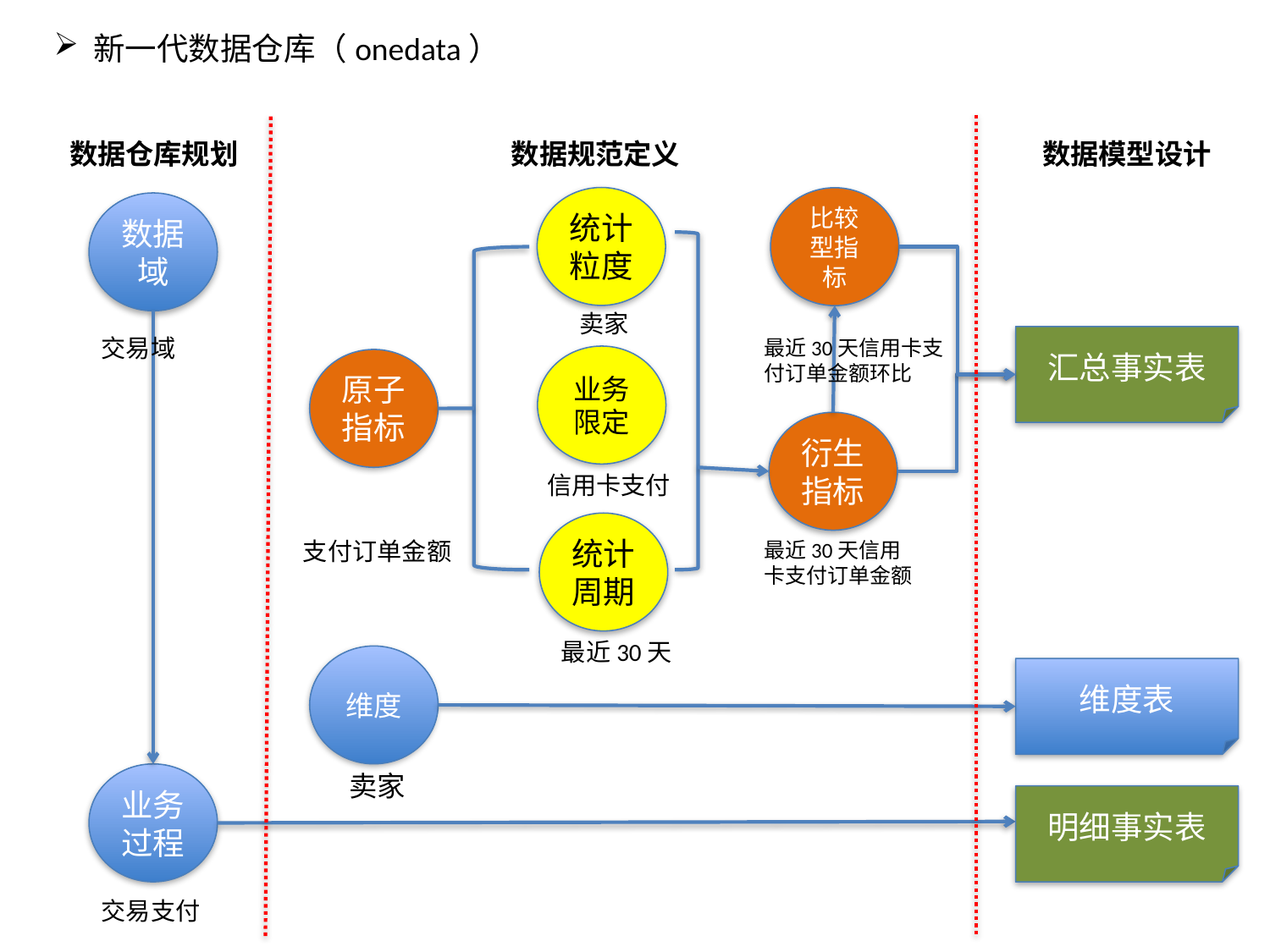

新一代数据仓库（onedata）
数据仓库规划
数据规范定义
数据模型设计
统计粒度
比较型指标
数据域

卖家
交易域
汇总事实表
最近30天信用卡支付订单金额环比
业务限定
原子指标
衍生指标
信用卡支付
统计周期
支付订单金额
最近30天信用卡支付订单金额
最近30天
维度
维度表
卖家
业务过程
明细事实表
交易支付